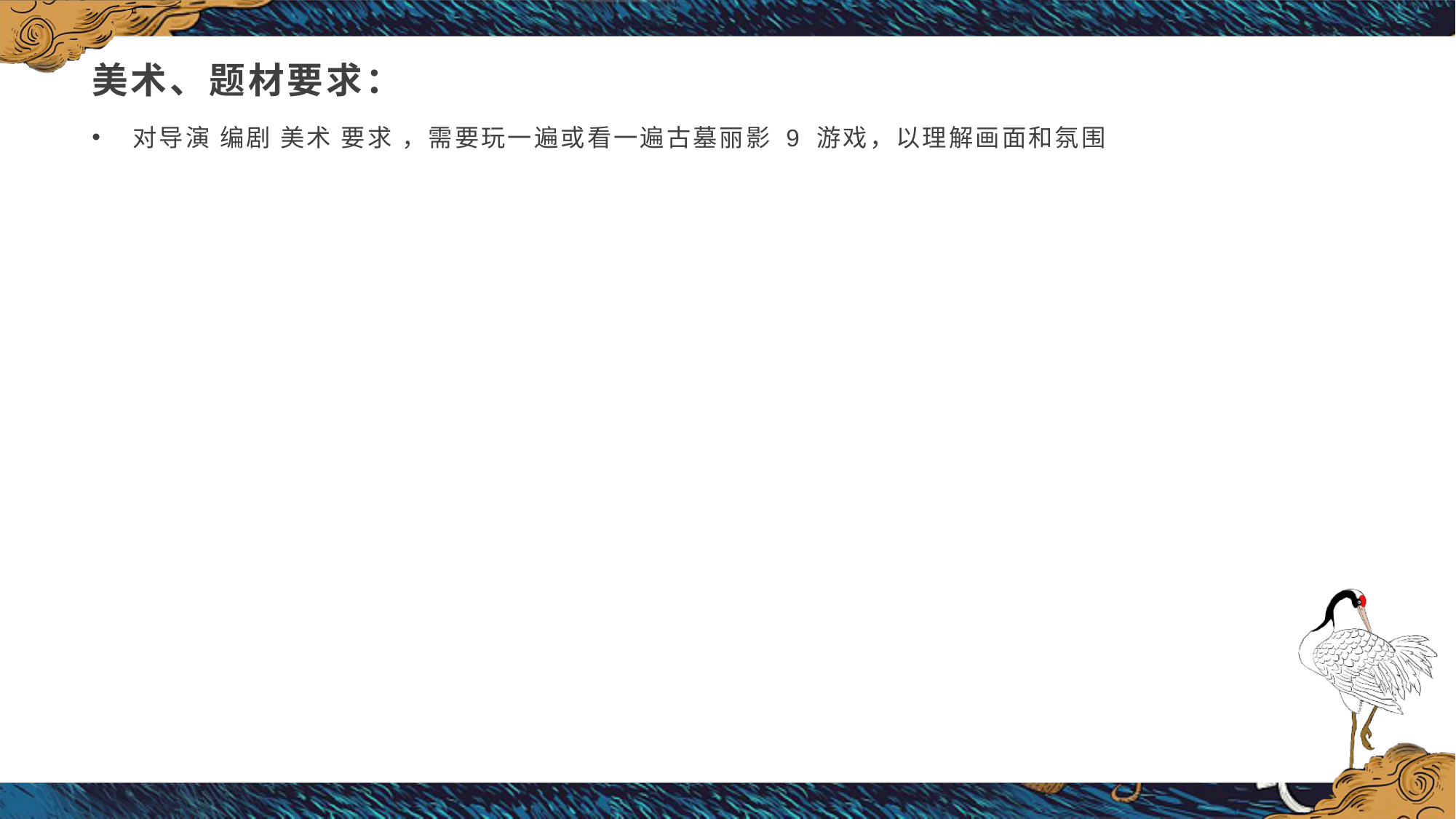

# 美术、题材要求：
 对导演 编剧 美术 要求 ，需要玩一遍或看一遍古墓丽影 9 游戏，以理解画面和氛围